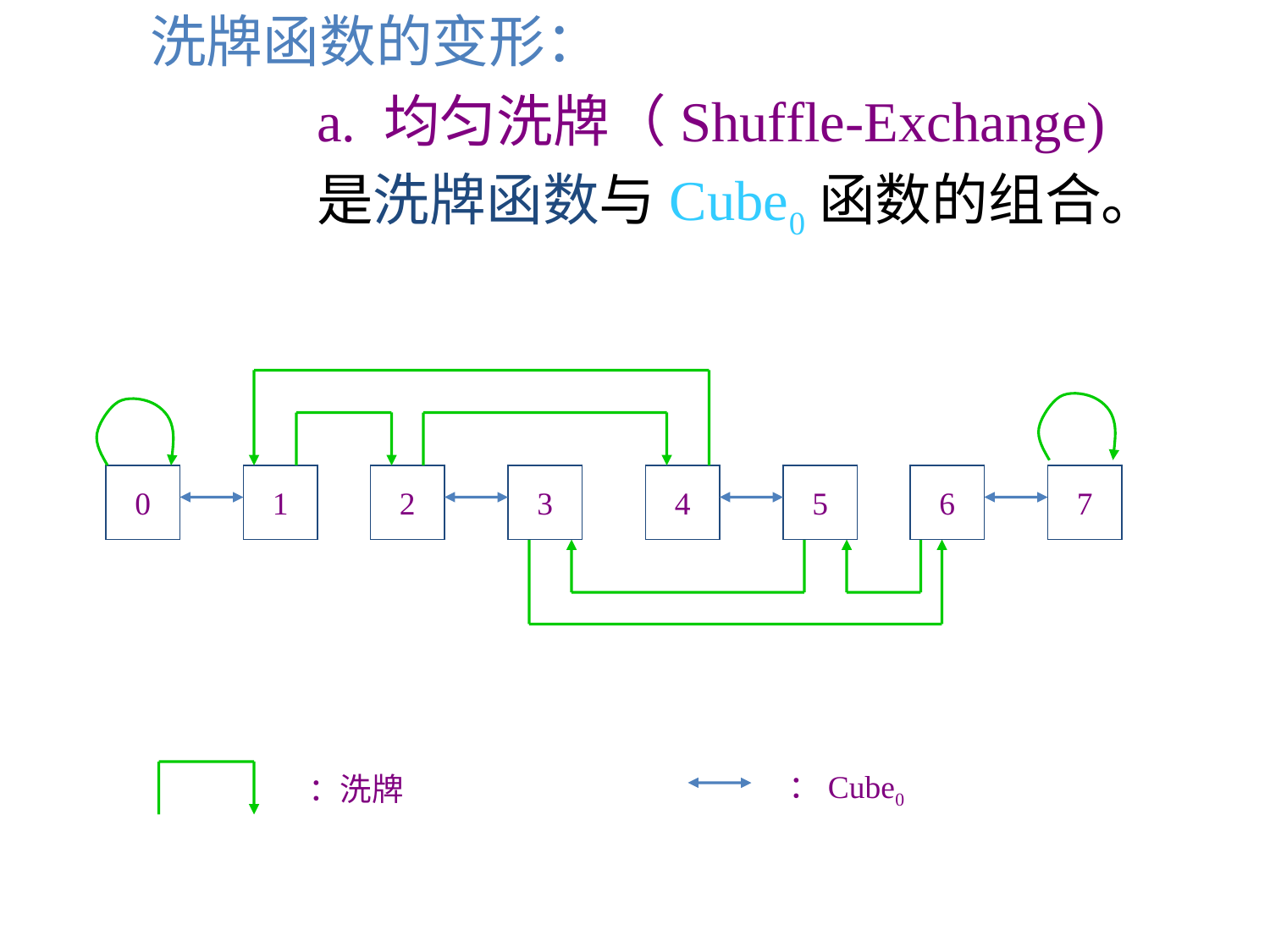

洗牌函数的变形：
		a. 均匀洗牌（Shuffle-Exchange)
		是洗牌函数与Cube0函数的组合。

0
1
2
3
4
5
6
7

：Cube0

：洗牌